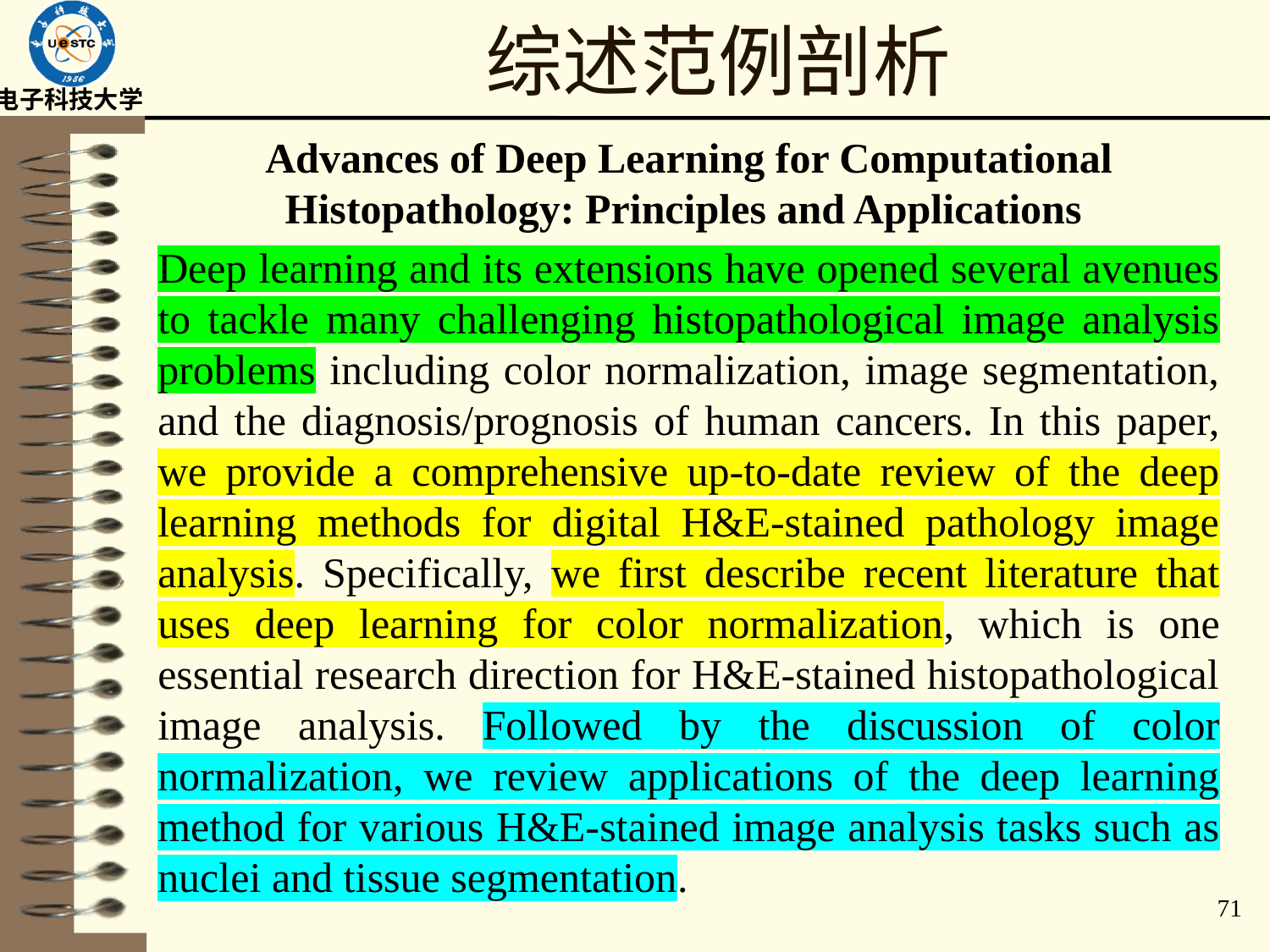

# 综述范例剖析
Advances of Deep Learning for Computational Histopathology: Principles and Applications
Deep learning and its extensions have opened several avenues to tackle many challenging histopathological image analysis problems including color normalization, image segmentation, and the diagnosis/prognosis of human cancers. In this paper, we provide a comprehensive up-to-date review of the deep learning methods for digital H&E-stained pathology image analysis. Specifically, we first describe recent literature that uses deep learning for color normalization, which is one essential research direction for H&E-stained histopathological image analysis. Followed by the discussion of color normalization, we review applications of the deep learning method for various H&E-stained image analysis tasks such as nuclei and tissue segmentation.
71